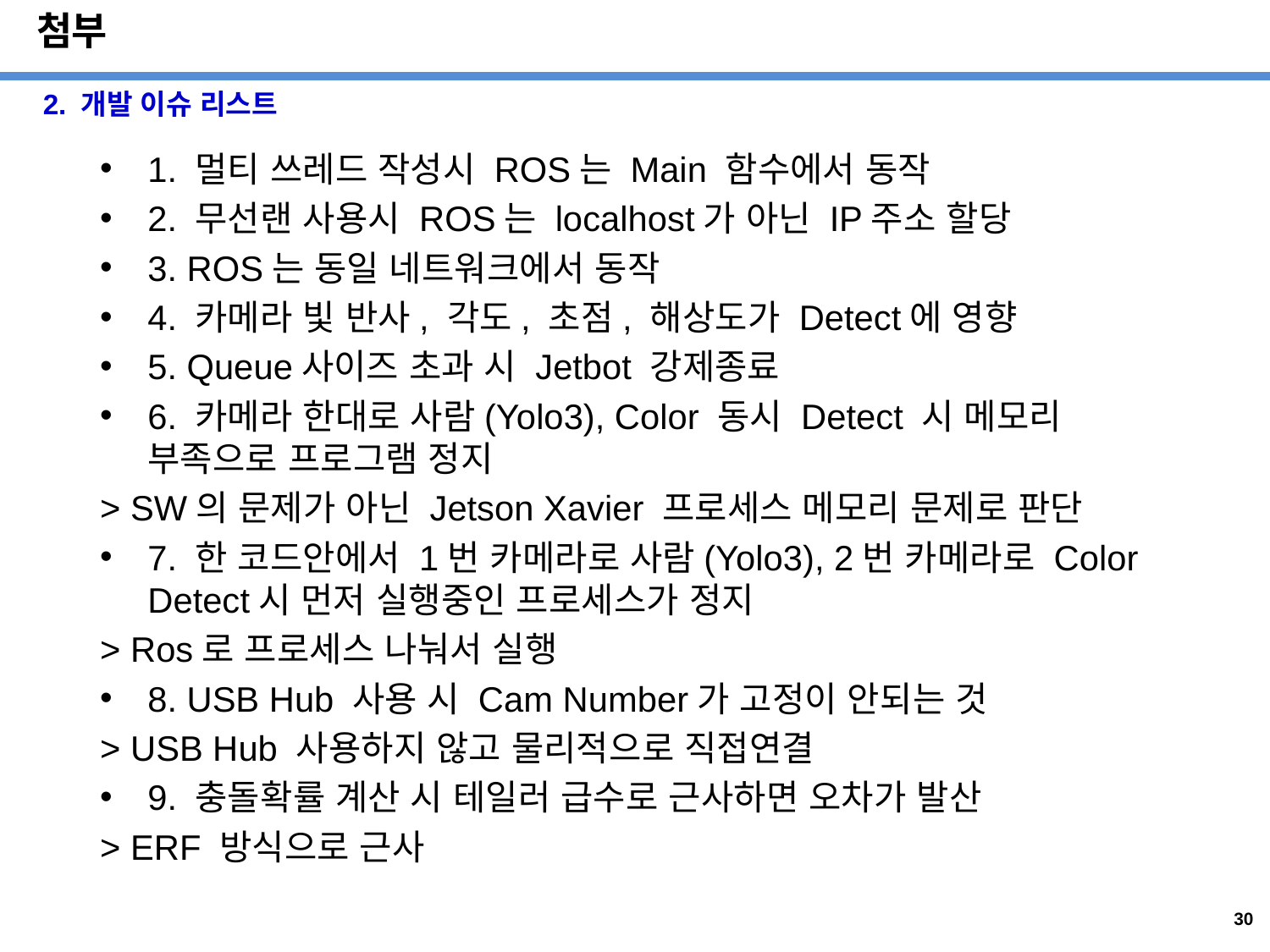

# 첨부
2. 개발 이슈 리스트
1. 멀티 쓰레드 작성시 ROS는 Main 함수에서 동작
2. 무선랜 사용시 ROS는 localhost가 아닌 IP주소 할당
3. ROS는 동일 네트워크에서 동작
4. 카메라 빛 반사, 각도, 초점, 해상도가 Detect에 영향
5. Queue사이즈 초과 시 Jetbot 강제종료
6. 카메라 한대로 사람(Yolo3), Color 동시 Detect 시 메모리 부족으로 프로그램 정지
> SW의 문제가 아닌 Jetson Xavier 프로세스 메모리 문제로 판단
7. 한 코드안에서 1번 카메라로 사람(Yolo3), 2번 카메라로 Color Detect시 먼저 실행중인 프로세스가 정지
> Ros로 프로세스 나눠서 실행
8. USB Hub 사용 시 Cam Number가 고정이 안되는 것
> USB Hub 사용하지 않고 물리적으로 직접연결
9. 충돌확률 계산 시 테일러 급수로 근사하면 오차가 발산
> ERF 방식으로 근사

30